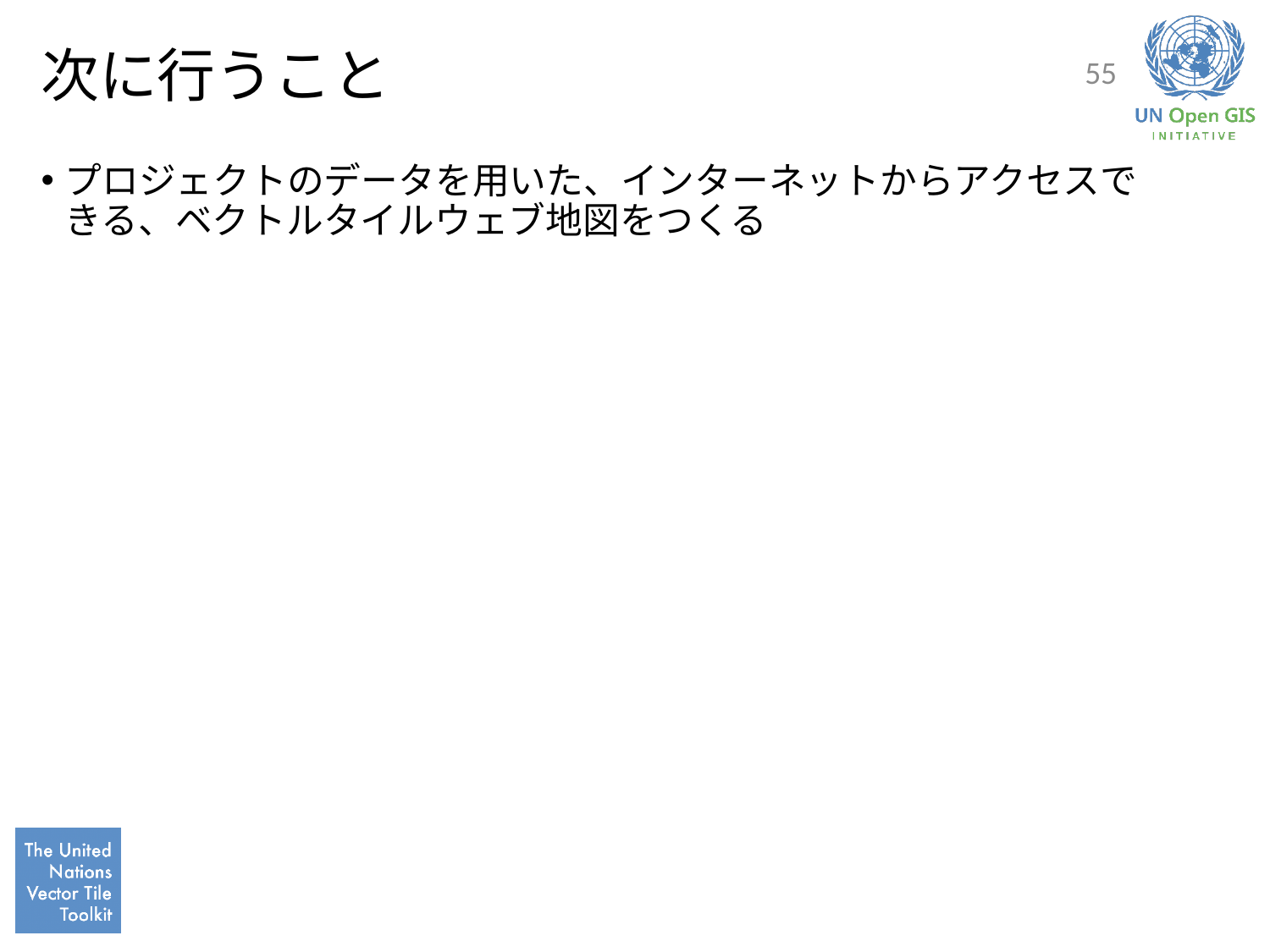

# 次に行うこと
55
プロジェクトのデータを用いた、インターネットからアクセスできる、ベクトルタイルウェブ地図をつくる